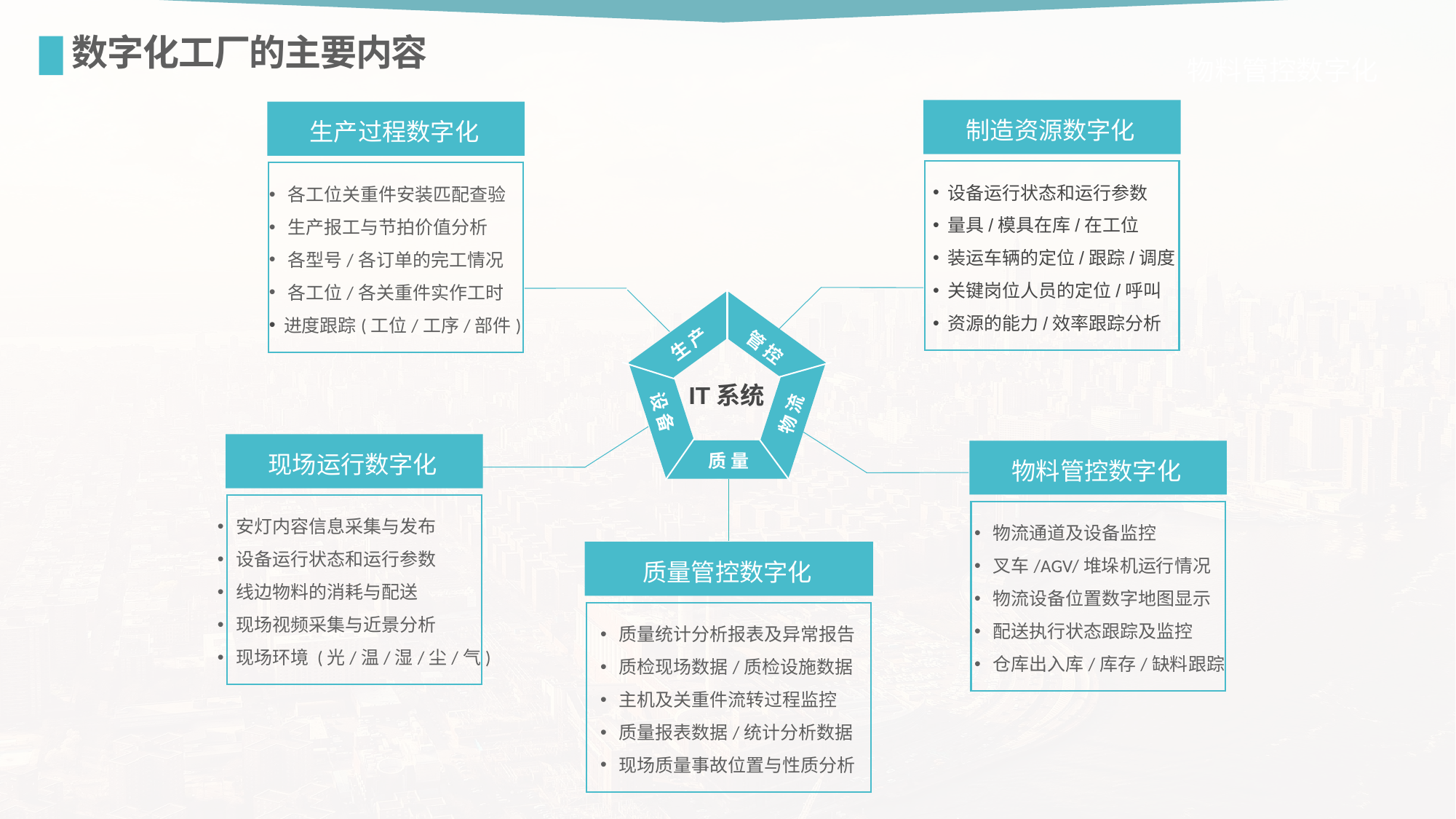

数字化工厂的主要内容

	  物料管控数字化

制造资源数字化
生产过程数字化

 设备运行状态和运行参数
 量具/模具在库/在工位
 装运车辆的定位/跟踪/调度
 关键岗位人员的定位/呼叫
 资源的能力/效率跟踪分析
  各工位关重件安装匹配查验
  生产报工与节拍价值分析
  各型号/各订单的完工情况
  各工位/各关重件实作工时
 进度跟踪(工位/工序/部件)

生 产
管 控
IT系统
设 备
物 流

质 量
现场运行数字化

物料管控数字化

  安灯内容信息采集与发布
  设备运行状态和运行参数
  线边物料的消耗与配送
  现场视频采集与近景分析
  现场环境 (光/温/湿/尘/气)

  物流通道及设备监控
  叉车/AGV/堆垛机运行情况
  物流设备位置数字地图显示
  配送执行状态跟踪及监控
  仓库出入库/库存/缺料跟踪

质量管控数字化

  质量统计分析报表及异常报告
  质检现场数据/质检设施数据
  主机及关重件流转过程监控
  质量报表数据/统计分析数据
  现场质量事故位置与性质分析